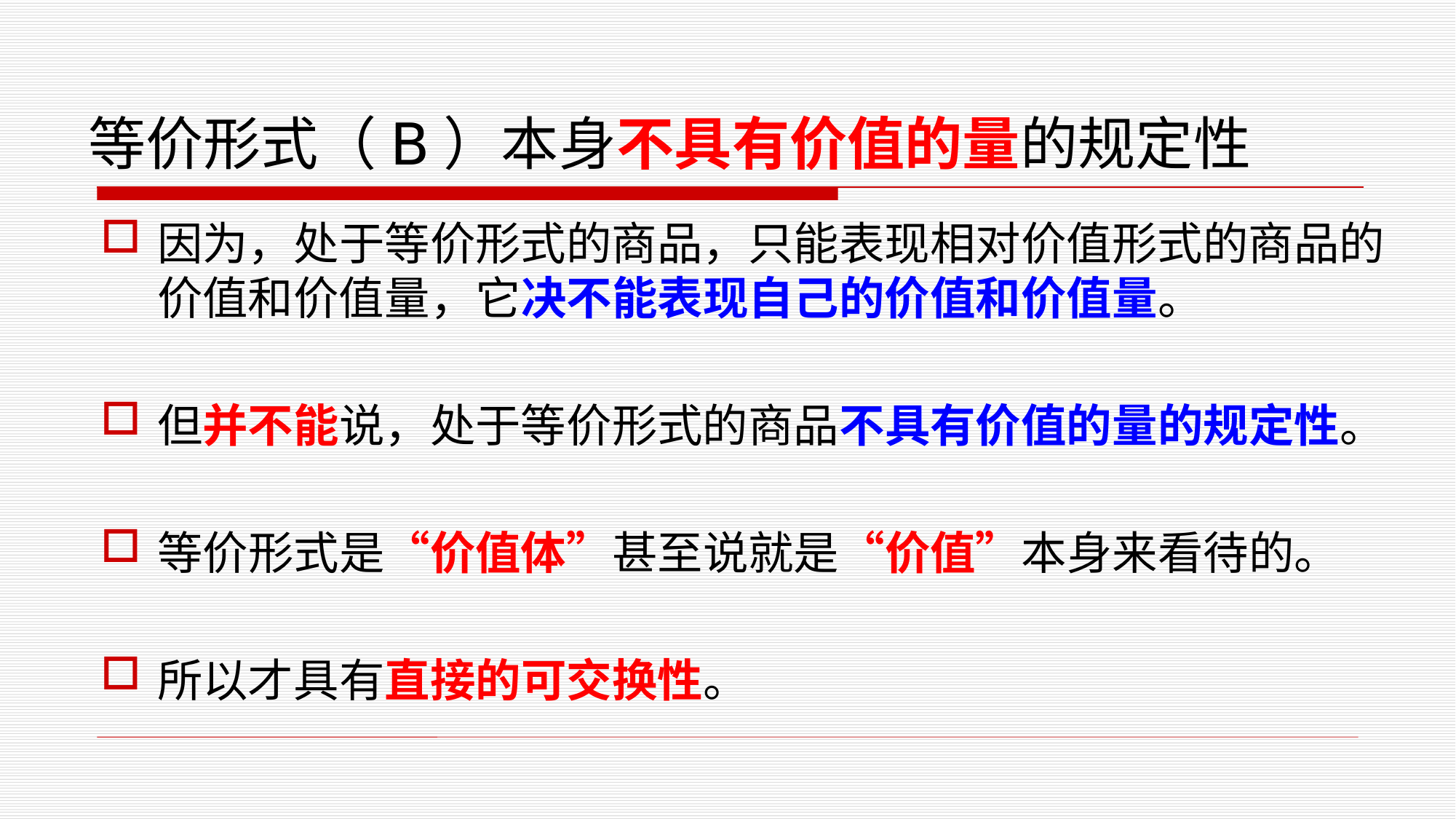

# 等价形式（B）本身不具有价值的量的规定性
因为，处于等价形式的商品，只能表现相对价值形式的商品的价值和价值量，它决不能表现自己的价值和价值量。

但并不能说，处于等价形式的商品不具有价值的量的规定性。

等价形式是“价值体”甚至说就是“价值”本身来看待的。

所以才具有直接的可交换性。